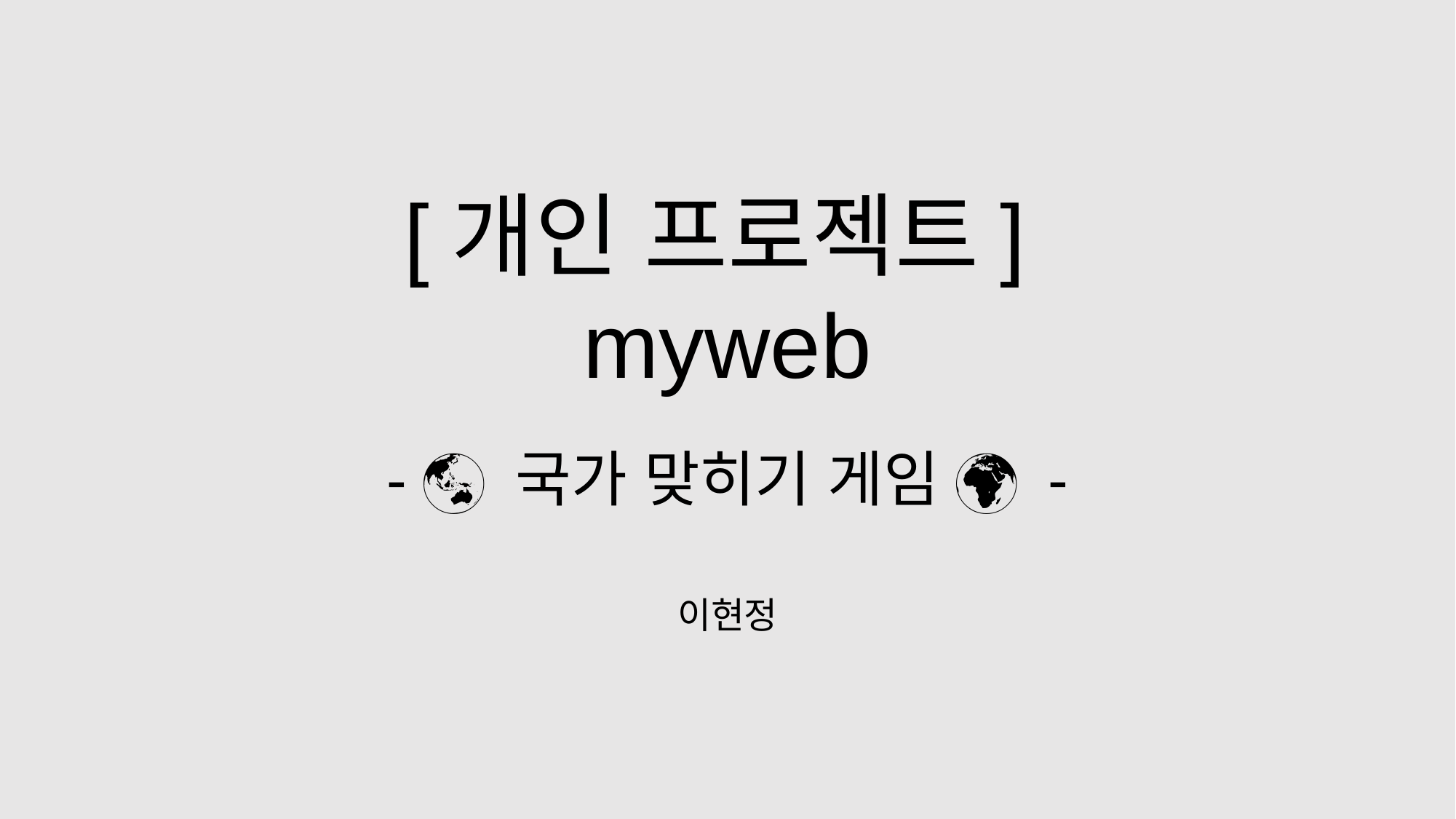

# [개인 프로젝트] myweb - 🌏 국가 맞히기 게임 🌍 -
이현정